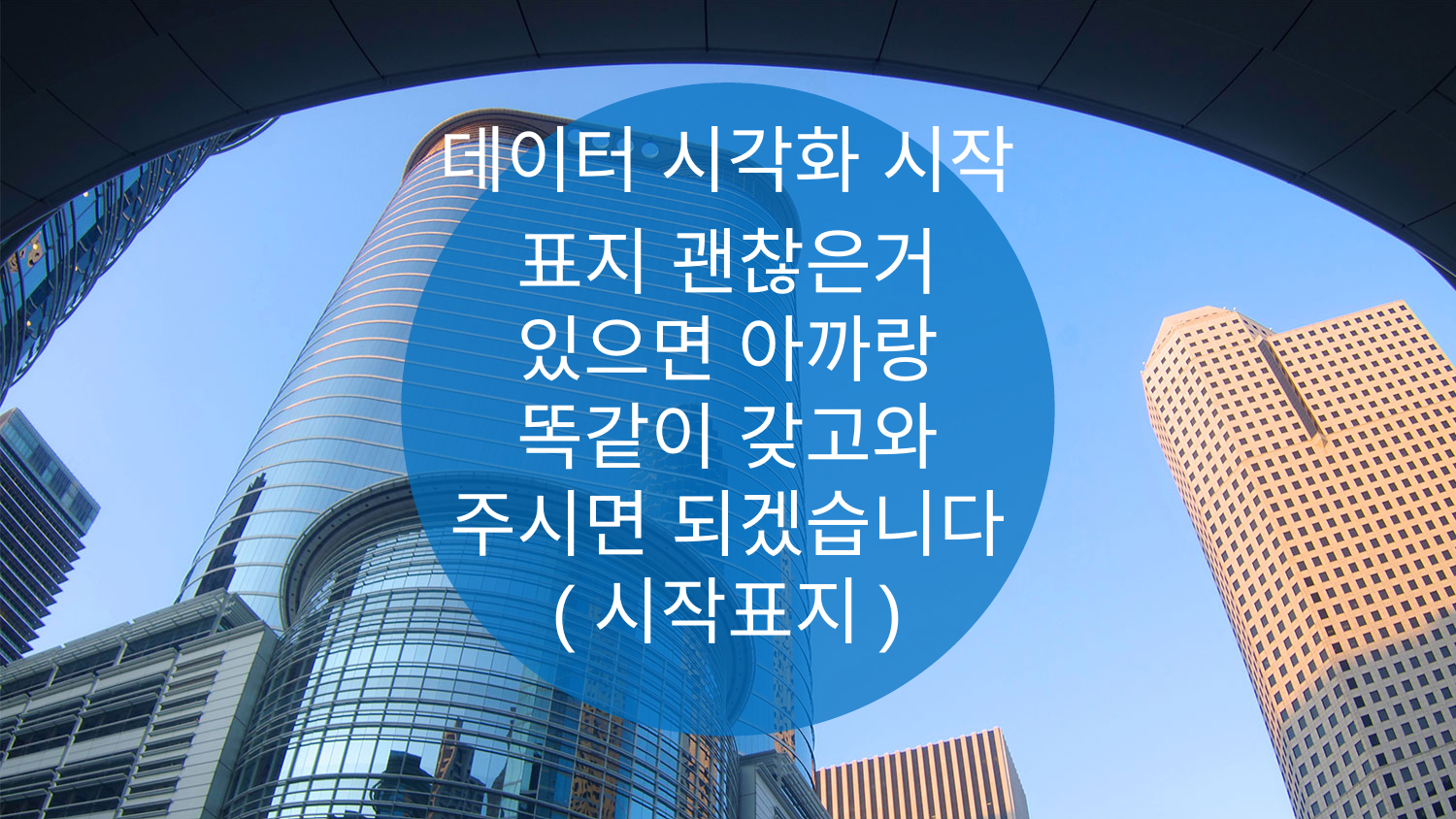

데이터 시각화 시작
표지 괜찮은거 있으면 아까랑 똑같이 갖고와 주시면 되겠습니다 (시작표지)